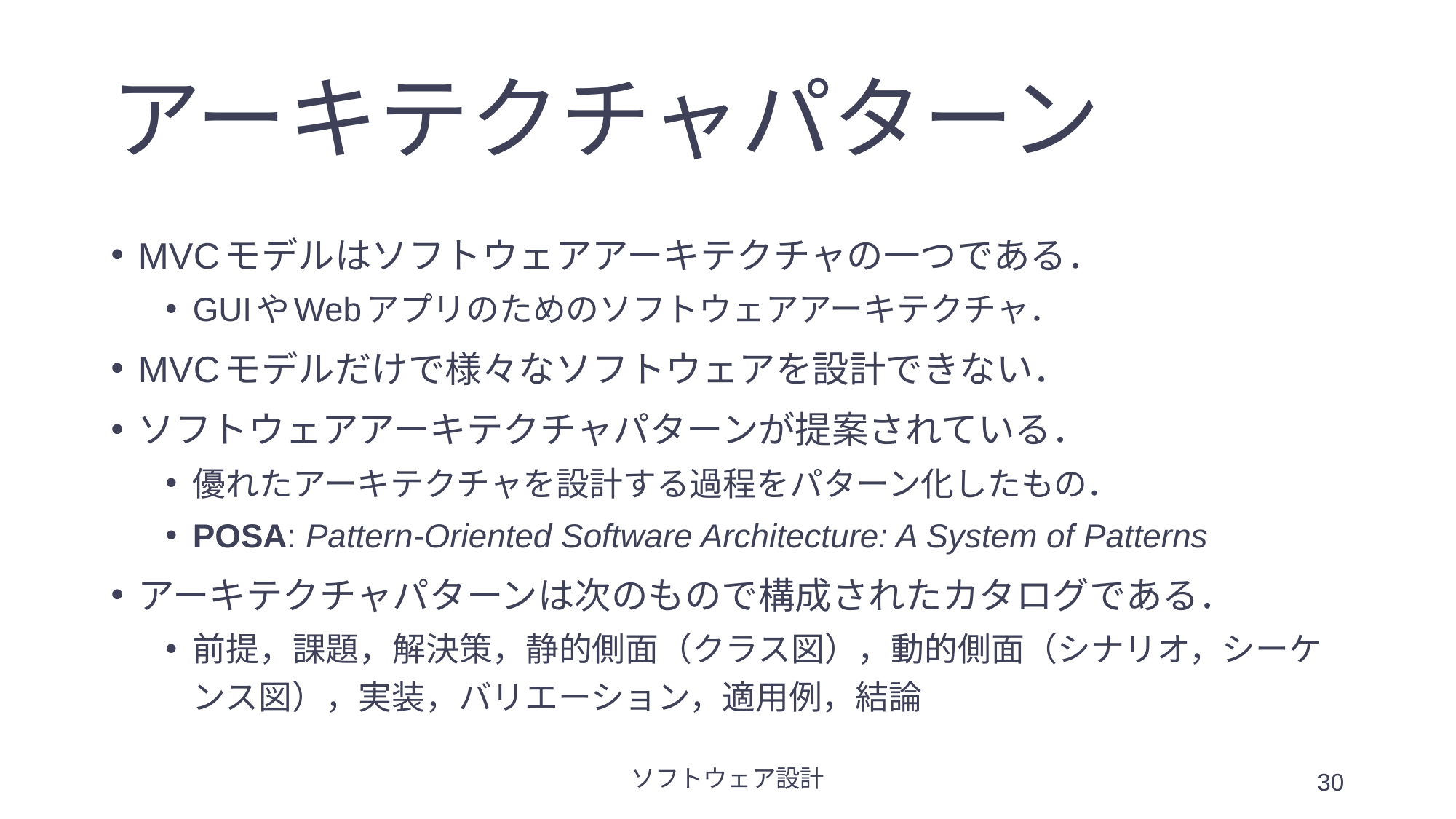

# アーキテクチャパターン
MVCモデルはソフトウェアアーキテクチャの一つである．
GUIやWebアプリのためのソフトウェアアーキテクチャ．
MVCモデルだけで様々なソフトウェアを設計できない．
ソフトウェアアーキテクチャパターンが提案されている．
優れたアーキテクチャを設計する過程をパターン化したもの．
POSA: Pattern-Oriented Software Architecture: A System of Patterns
アーキテクチャパターンは次のもので構成されたカタログである．
前提，課題，解決策，静的側面（クラス図），動的側面（シナリオ，シーケンス図），実装，バリエーション，適用例，結論
ソフトウェア設計
30